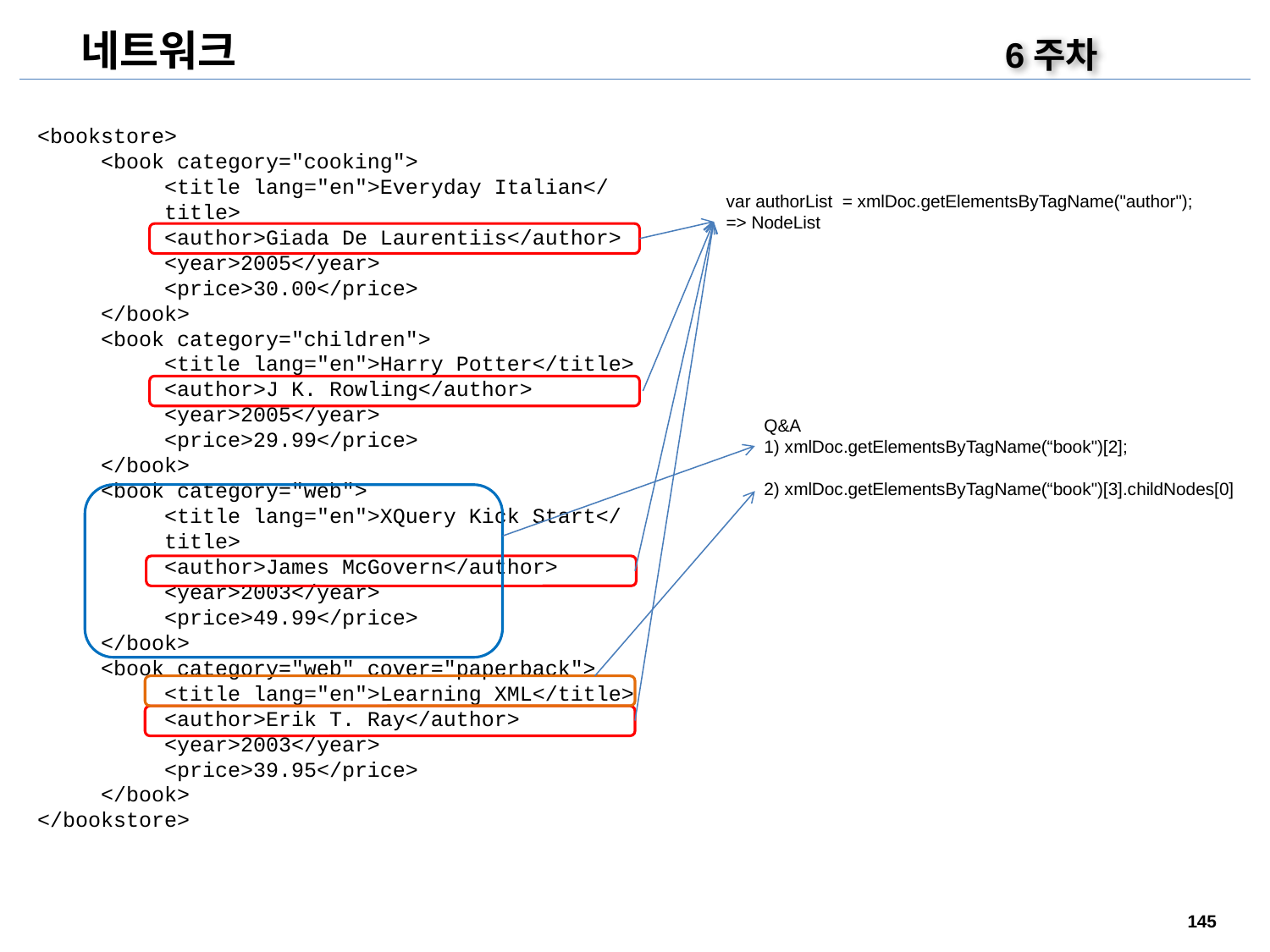

네트워크
6주차
<bookstore>
<book category="cooking">
<title lang="en">Everyday Italian</title>
<author>Giada De Laurentiis</author>
<year>2005</year>
<price>30.00</price>
</book>
<book category="children">
<title lang="en">Harry Potter</title>
<author>J K. Rowling</author>
<year>2005</year>
<price>29.99</price>
</book>
<book category="web">
<title lang="en">XQuery Kick Start</title>
<author>James McGovern</author>
<year>2003</year>
<price>49.99</price>
</book>
<book category="web" cover="paperback">
<title lang="en">Learning XML</title>
<author>Erik T. Ray</author>
<year>2003</year>
<price>39.95</price>
</book>
</bookstore>
var authorList  = xmlDoc.getElementsByTagName("author");
=> NodeList

Q&A
1) xmlDoc.getElementsByTagName(“book")[2];

2) xmlDoc.getElementsByTagName(“book")[3].childNodes[0]